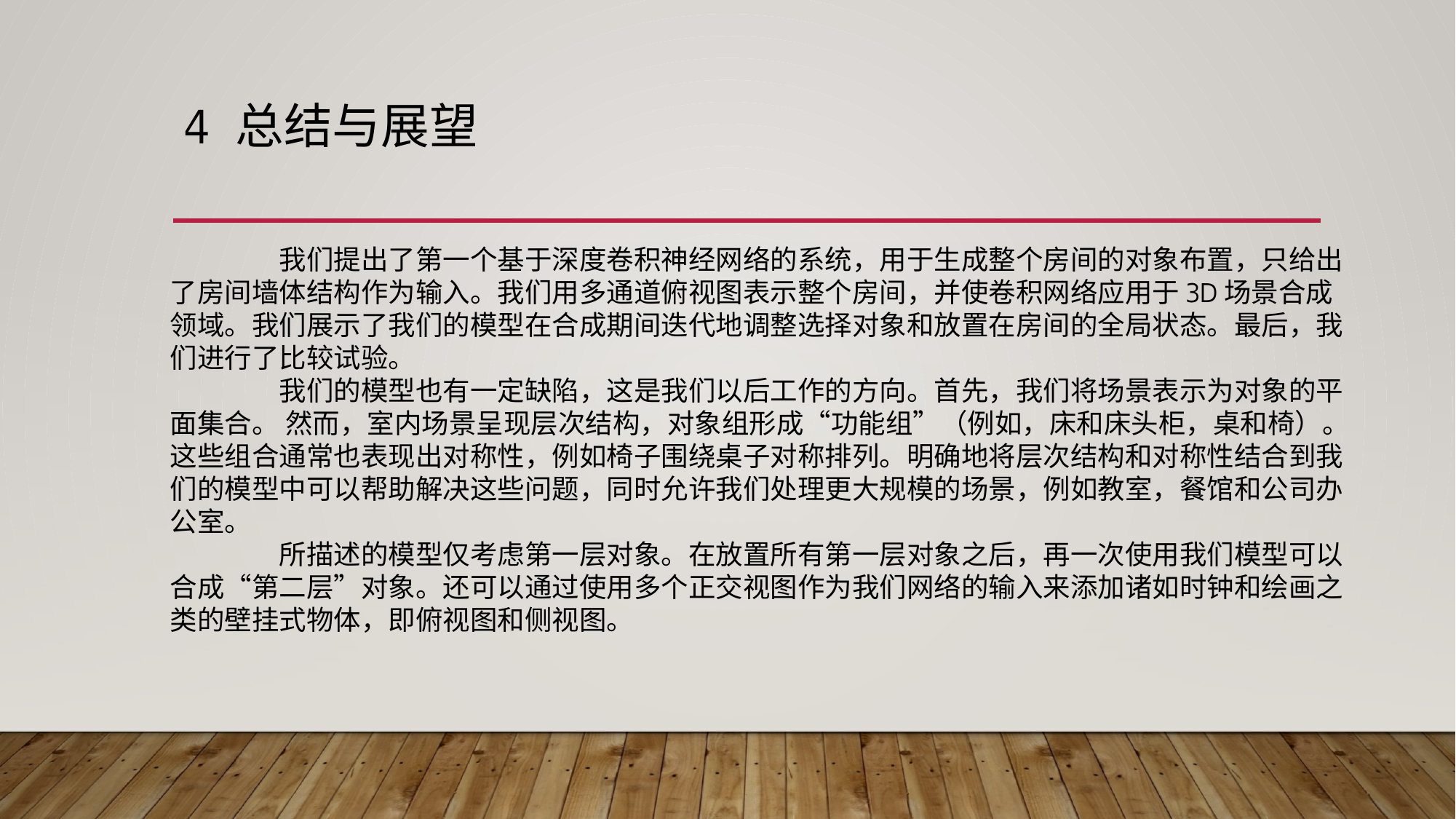

# 4 总结与展望
	我们提出了第一个基于深度卷积神经网络的系统，用于生成整个房间的对象布置，只给出了房间墙体结构作为输入。我们用多通道俯视图表示整个房间，并使卷积网络应用于3D场景合成领域。我们展示了我们的模型在合成期间迭代地调整选择对象和放置在房间的全局状态。最后，我们进行了比较试验。
	我们的模型也有一定缺陷，这是我们以后工作的方向。首先，我们将场景表示为对象的平面集合。 然而，室内场景呈现层次结构，对象组形成“功能组”（例如，床和床头柜，桌和椅）。 这些组合通常也表现出对称性，例如椅子围绕桌子对称排列。明确地将层次结构和对称性结合到我们的模型中可以帮助解决这些问题，同时允许我们处理更大规模的场景，例如教室，餐馆和公司办公室。
	所描述的模型仅考虑第一层对象。在放置所有第一层对象之后，再一次使用我们模型可以合成“第二层”对象。还可以通过使用多个正交视图作为我们网络的输入来添加诸如时钟和绘画之类的壁挂式物体，即俯视图和侧视图。